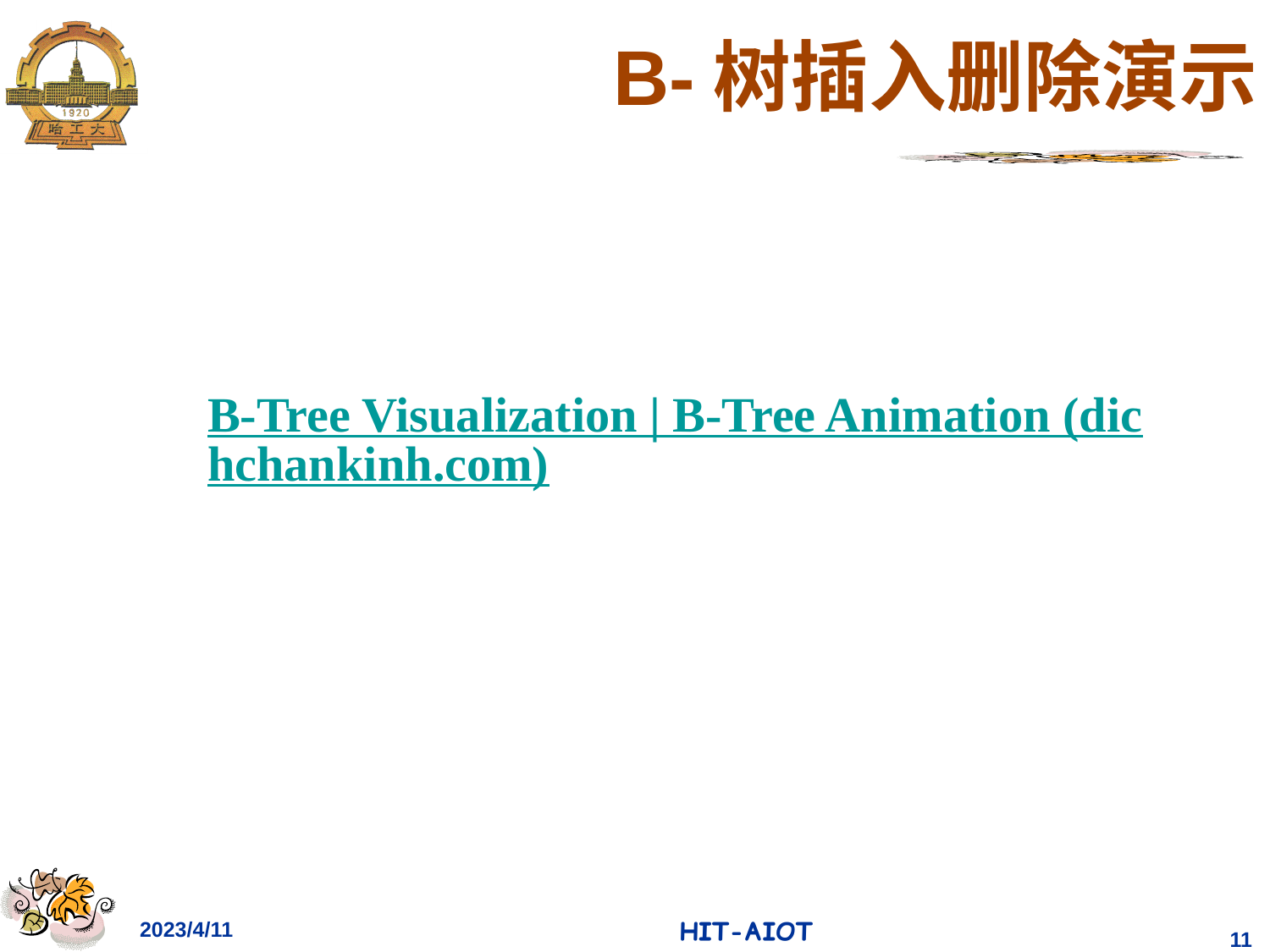

# B-树插入删除演示
B-Tree Visualization | B-Tree Animation (dichchankinh.com)
2023/4/11
HIT-AIOT
118